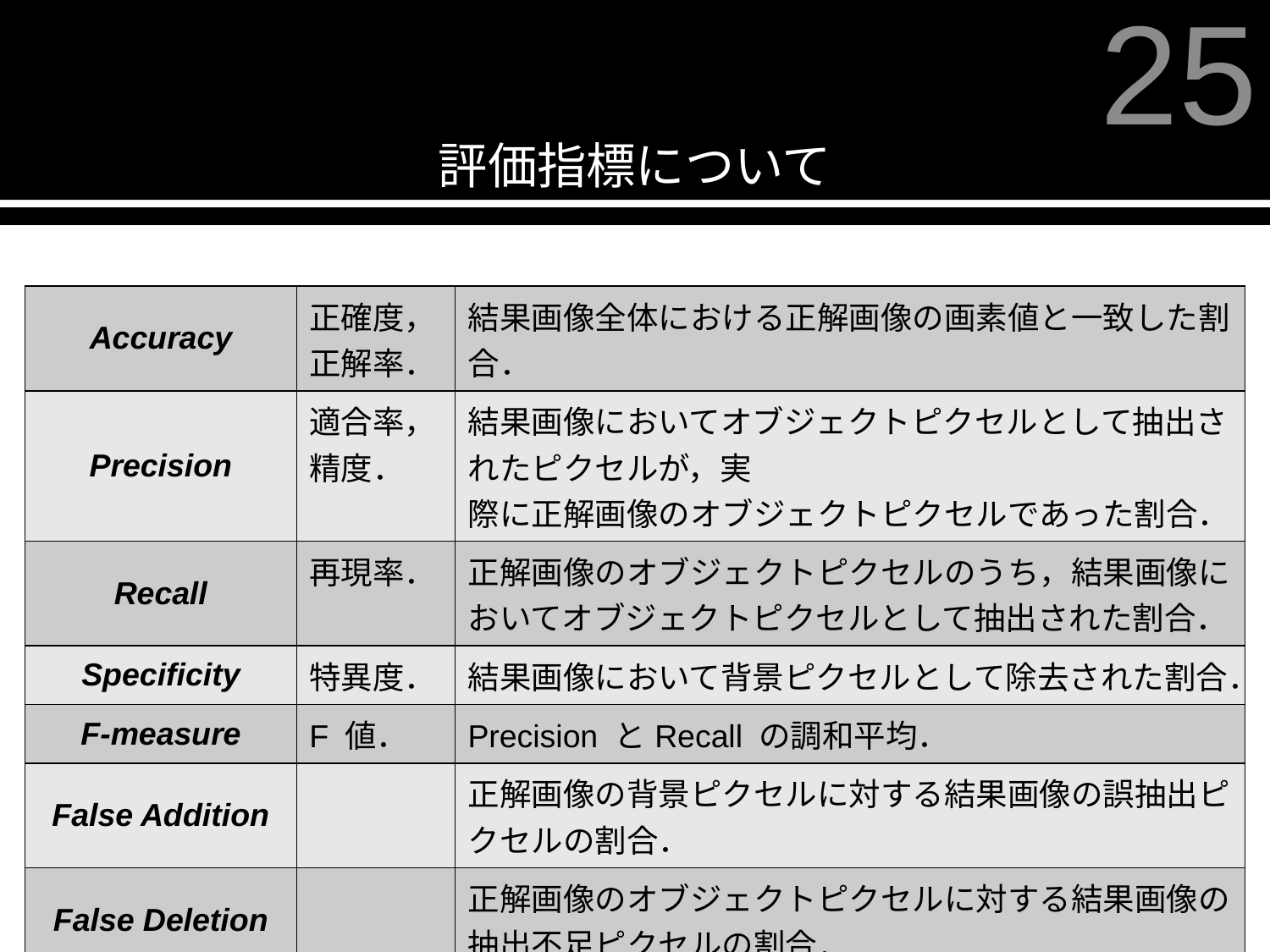

評価指標について
25

| Accuracy | 正確度，正解率． | 結果画像全体における正解画像の画素値と一致した割合． |
| --- | --- | --- |
| Precision | 適合率，精度． | 結果画像においてオブジェクトピクセルとして抽出されたピクセルが，実 際に正解画像のオブジェクトピクセルであった割合． |
| Recall | 再現率． | 正解画像のオブジェクトピクセルのうち，結果画像においてオブジェクトピクセルとして抽出された割合． |
| Specificity | 特異度． | 結果画像において背景ピクセルとして除去された割合． |
| F-measure | F 値． | Precision とRecall の調和平均． |
| False Addition |  | 正解画像の背景ピクセルに対する結果画像の誤抽出ピクセルの割合． |
| False Deletion |  | 正解画像のオブジェクトピクセルに対する結果画像の抽出不足ピクセルの割合． |